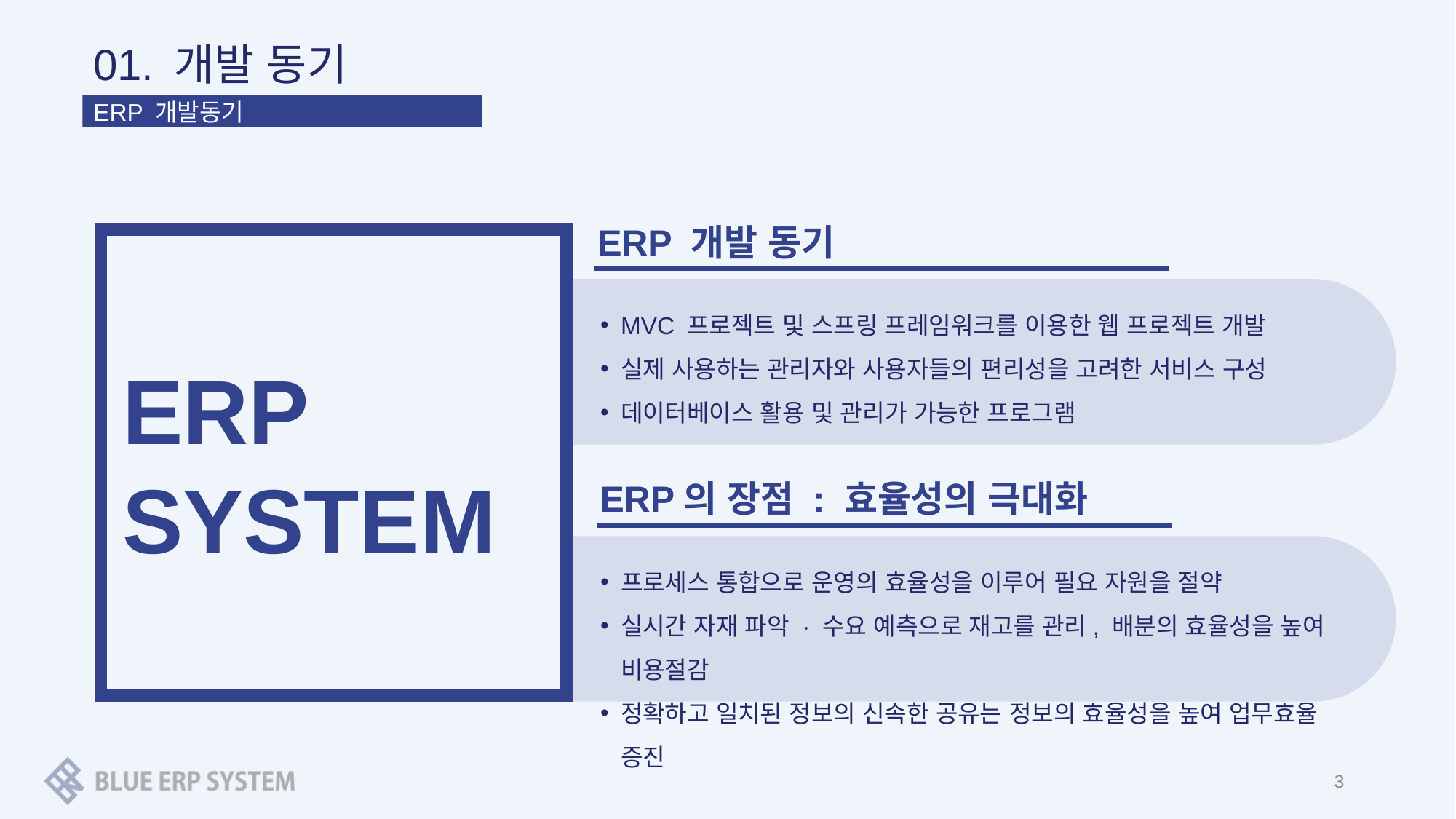

# 01. 개발 동기
ERP 개발동기
ERP 개발 동기
ERP
SYSTEM

MVC 프로젝트 및 스프링 프레임워크를 이용한 웹 프로젝트 개발
실제 사용하는 관리자와 사용자들의 편리성을 고려한 서비스 구성
데이터베이스 활용 및 관리가 가능한 프로그램
ERP의 장점 : 효율성의 극대화

프로세스 통합으로 운영의 효율성을 이루어 필요 자원을 절약
실시간 자재 파악 · 수요 예측으로 재고를 관리, 배분의 효율성을 높여 비용절감
정확하고 일치된 정보의 신속한 공유는 정보의 효율성을 높여 업무효율 증진
3